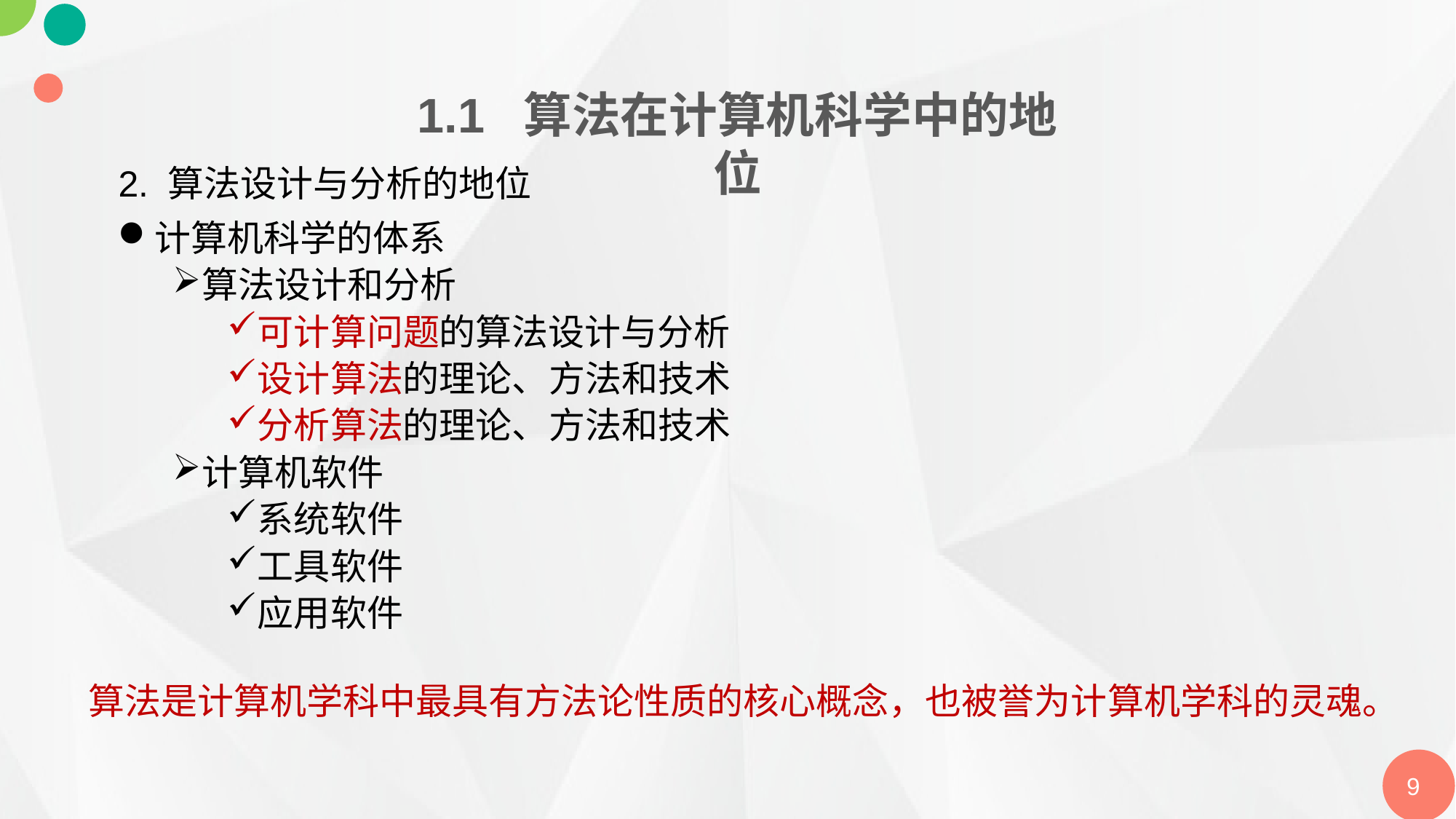

1.1  算法在计算机科学中的地位
2. 算法设计与分析的地位
计算机科学的体系
算法设计和分析
可计算问题的算法设计与分析
设计算法的理论、方法和技术
分析算法的理论、方法和技术
计算机软件
系统软件
工具软件
应用软件

算法是计算机学科中最具有方法论性质的核心概念，也被誉为计算机学科的灵魂。